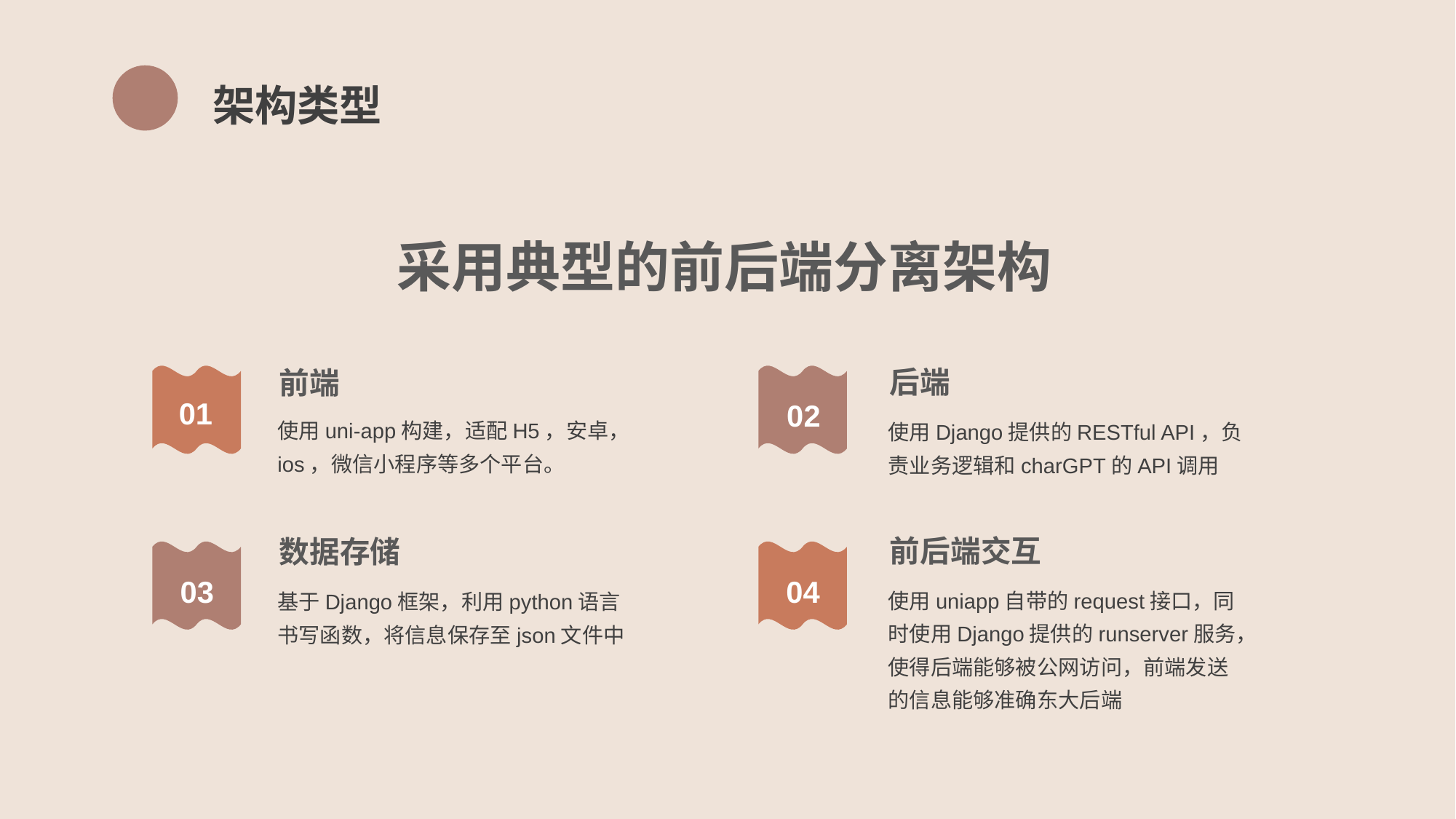

架构类型
采用典型的前后端分离架构

后端
前端

01
02
使用uni-app构建，适配H5，安卓，ios，微信小程序等多个平台。
使用Django提供的RESTful API，负责业务逻辑和charGPT的API调用
前后端交互
数据存储

03
04
使用uniapp自带的request接口，同时使用Django提供的runserver服务，使得后端能够被公网访问，前端发送的信息能够准确东大后端
基于Django框架，利用python语言书写函数，将信息保存至json文件中